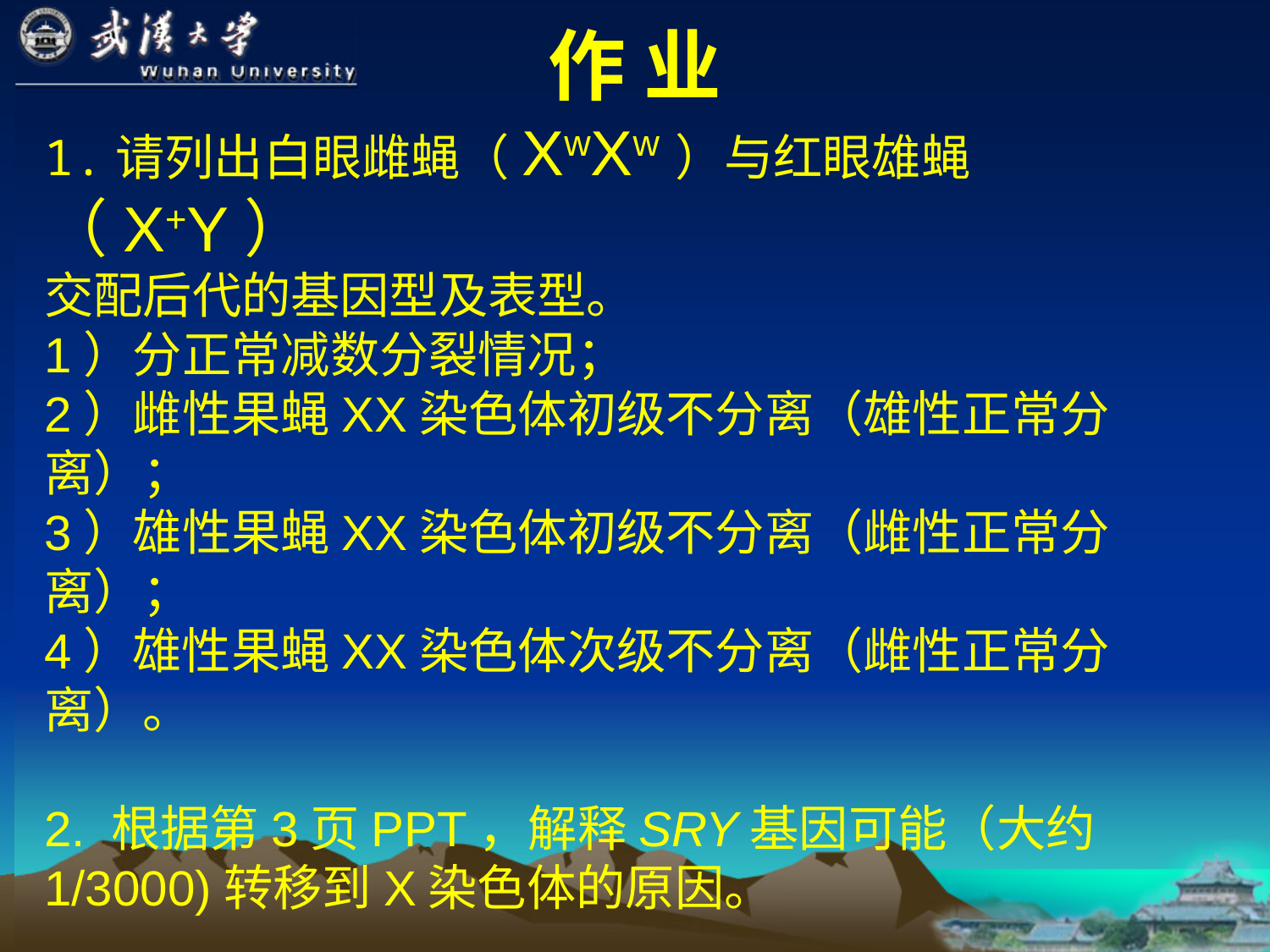

# 作 业
1.请列出白眼雌蝇（XwXw）与红眼雄蝇（X+Y）
交配后代的基因型及表型。
1）分正常减数分裂情况；
2）雌性果蝇XX染色体初级不分离（雄性正常分离）；
3）雄性果蝇XX染色体初级不分离（雌性正常分离）；
4）雄性果蝇XX染色体次级不分离（雌性正常分离）。

2. 根据第3页PPT，解释SRY基因可能（大约1/3000)转移到X染色体的原因。

3. 请根据重组率定义推断AB两连锁基因测得的最大重
组率是多少（提示AB两基因不连锁可以认为两基因距离足够远）？